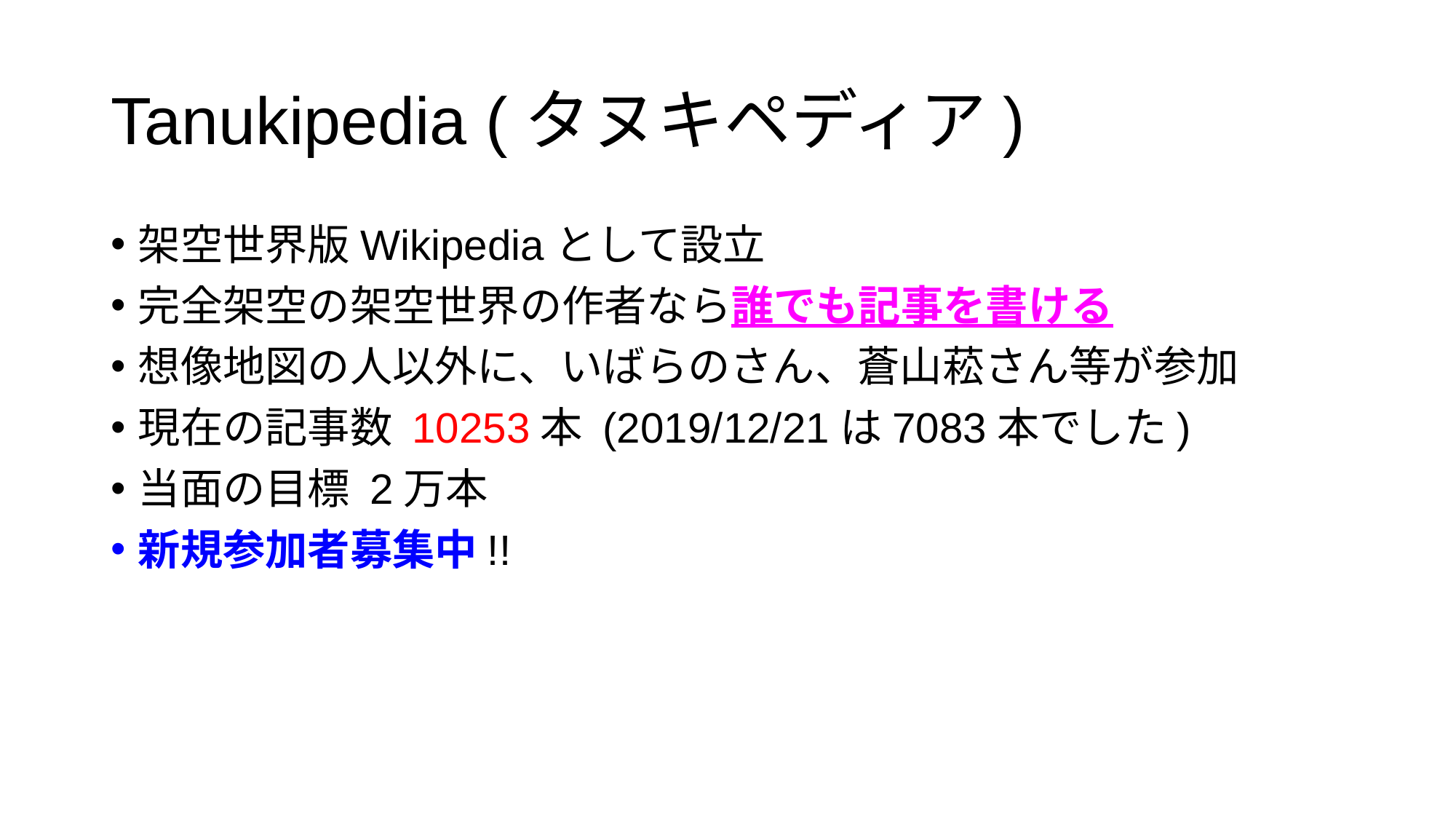

# Tanukipedia (タヌキペディア)
架空世界版Wikipediaとして設立
完全架空の架空世界の作者なら誰でも記事を書ける
想像地図の人以外に、いばらのさん、蒼山菘さん等が参加
現在の記事数 10253本 (2019/12/21は7083本でした)
当面の目標 2万本
新規参加者募集中!!